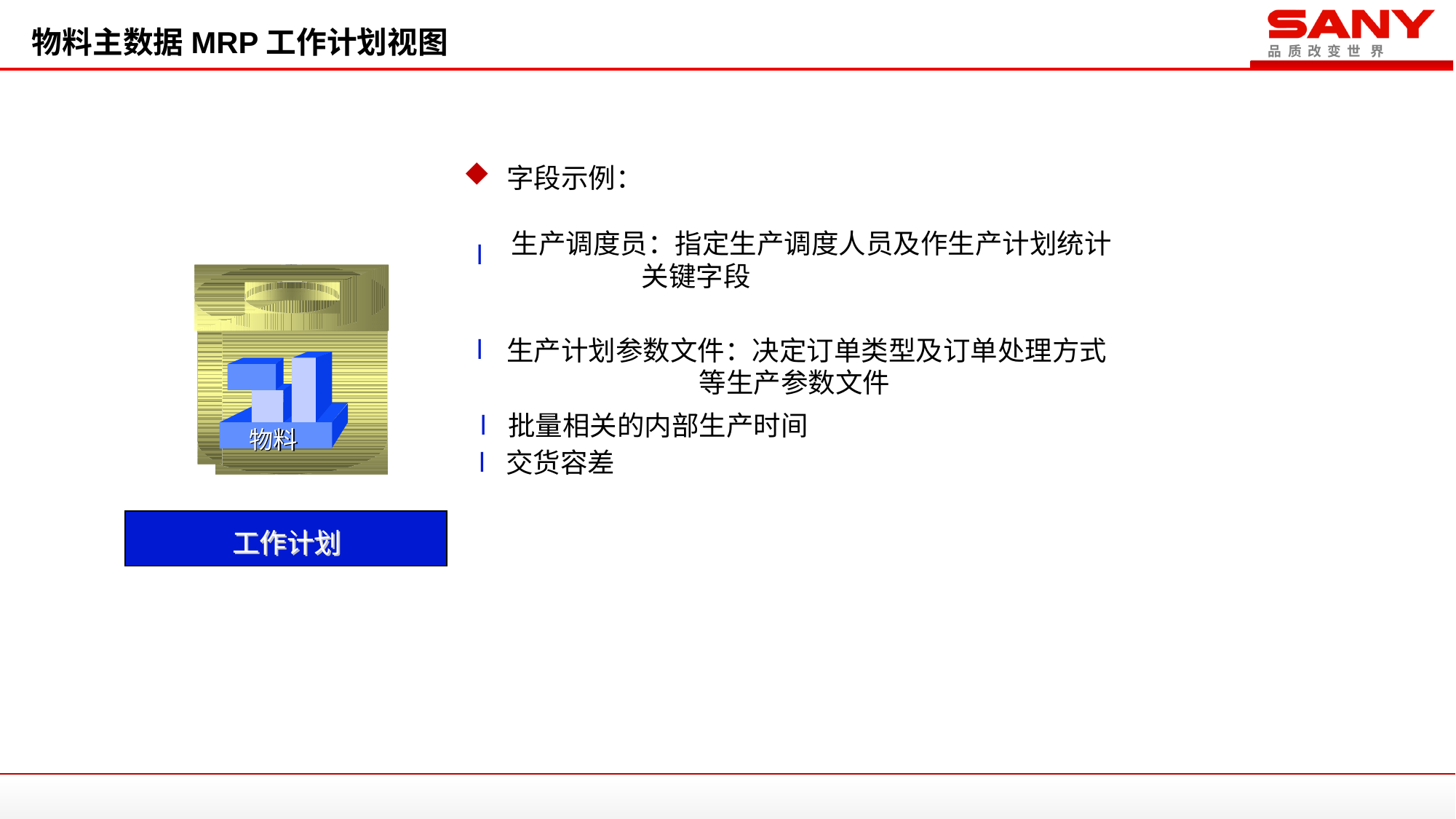

物料主数据MRP工作计划视图
字段示例：
生产调度员：指定生产调度人员及作生产计划统计
                    关键字段
l

l
生产计划参数文件：决定订单类型及订单处理方式
                              等生产参数文件

物料
物料

l
批量相关的内部生产时间

l
交货容差

工作计划
工作计划